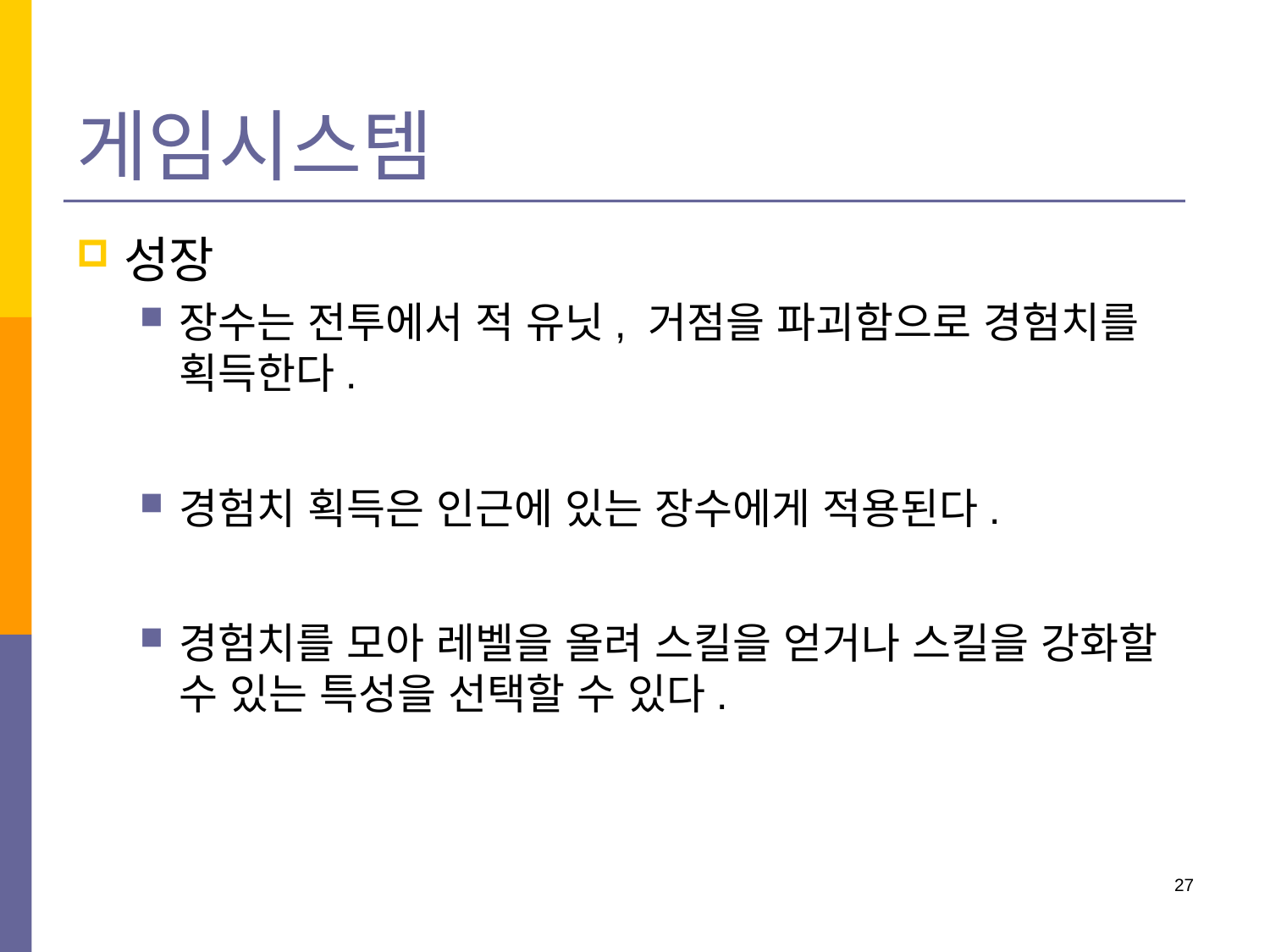

# 게임시스템
성장
장수는 전투에서 적 유닛, 거점을 파괴함으로 경험치를 획득한다.

경험치 획득은 인근에 있는 장수에게 적용된다.

경험치를 모아 레벨을 올려 스킬을 얻거나 스킬을 강화할 수 있는 특성을 선택할 수 있다.
27